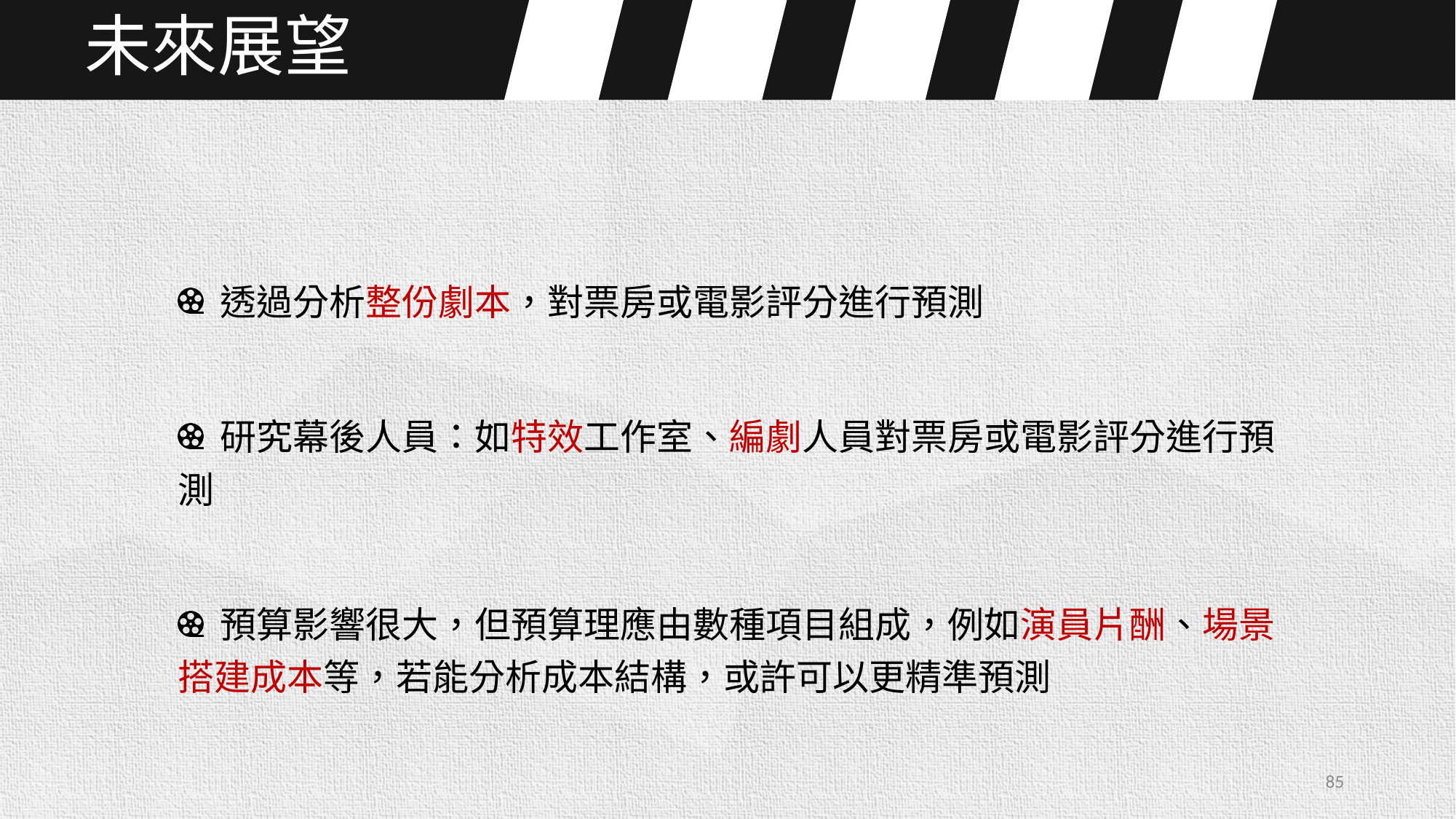

未來展望

 透過分析整份劇本，對票房或電影評分進行預測

 研究幕後人員：如特效工作室、編劇人員對票房或電影評分進行預測

 預算影響很大，但預算理應由數種項目組成，例如演員片酬、場景搭建成本等，若能分析成本結構，或許可以更精準預測
85